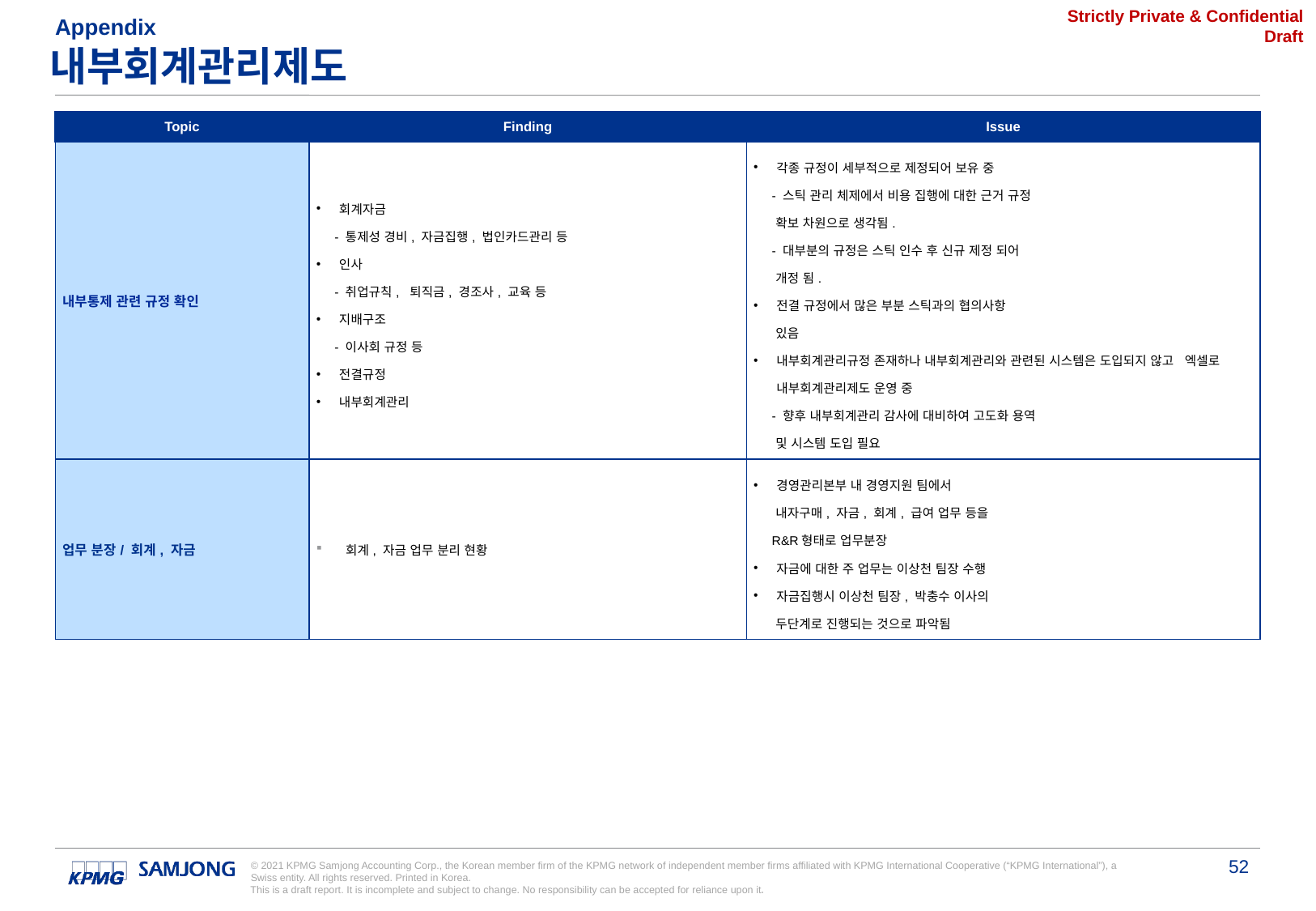

Appendix
내부회계관리제도
| Topic | Finding | Issue |
| --- | --- | --- |
| 내부통제 관련 규정 확인 | 회계자금 - 통제성 경비, 자금집행, 법인카드관리 등 인사 - 취업규칙, 퇴직금, 경조사, 교육 등 지배구조 - 이사회 규정 등 전결규정 내부회계관리 | 각종 규정이 세부적으로 제정되어 보유 중 - 스틱 관리 체제에서 비용 집행에 대한 근거 규정 확보 차원으로 생각됨. - 대부분의 규정은 스틱 인수 후 신규 제정 되어 개정 됨. 전결 규정에서 많은 부분 스틱과의 협의사항 있음 내부회계관리규정 존재하나 내부회계관리와 관련된 시스템은 도입되지 않고 엑셀로 내부회계관리제도 운영 중 - 향후 내부회계관리 감사에 대비하여 고도화 용역 및 시스템 도입 필요 |
| 업무 분장/ 회계, 자금 | 회계, 자금 업무 분리 현황 | 경영관리본부 내 경영지원 팀에서 내자구매, 자금, 회계, 급여 업무 등을 R&R형태로 업무분장 자금에 대한 주 업무는 이상천 팀장 수행 자금집행시 이상천 팀장, 박충수 이사의 두단계로 진행되는 것으로 파악됨 |